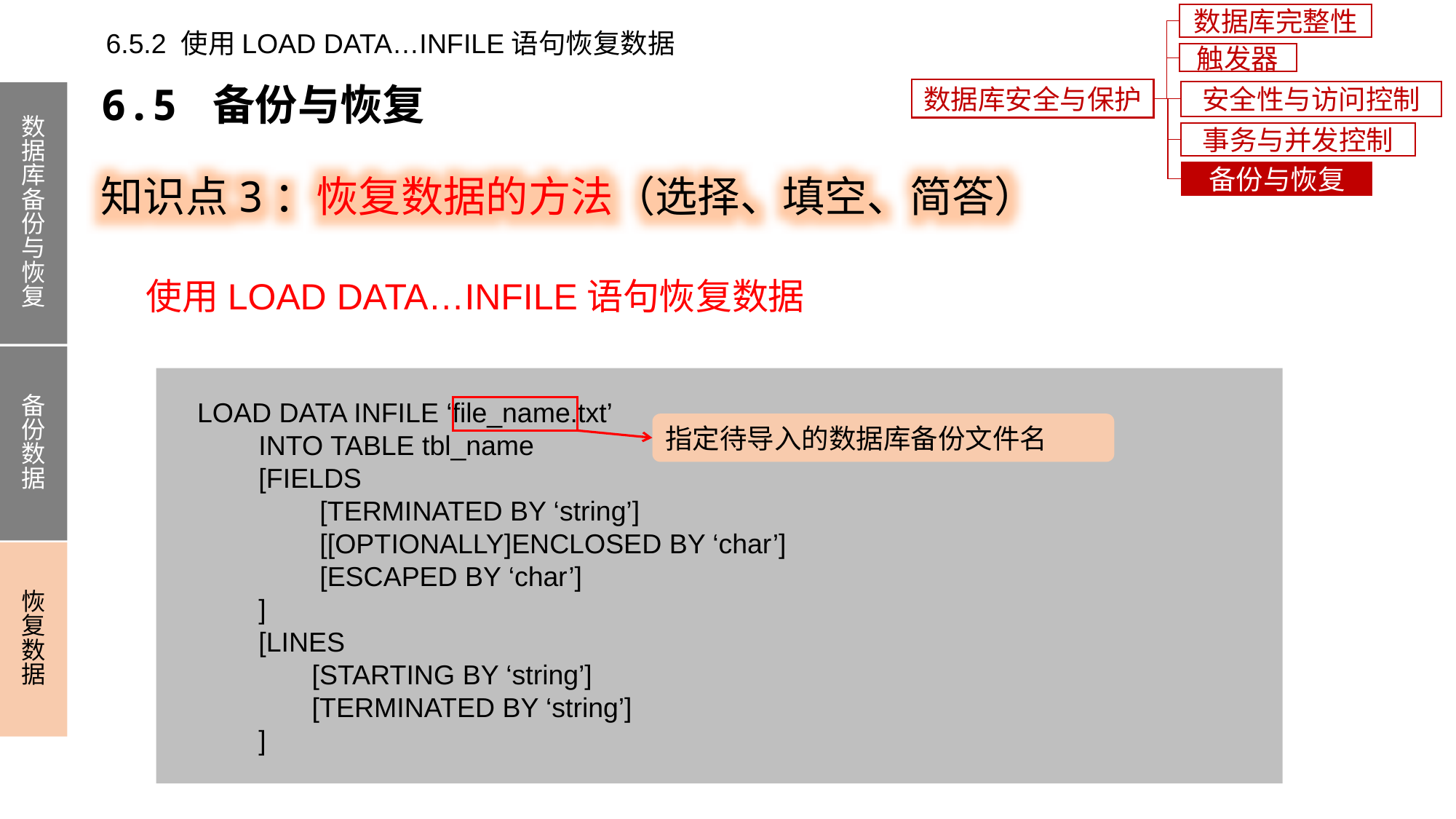

数据库完整性
6.5.2 使用LOAD DATA…INFILE语句恢复数据
触发器
6.5 备份与恢复
数据库安全与保护
安全性与访问控制
数据库备份与恢复
备份数据
恢复数据
事务与并发控制
知识点3：恢复数据的方法（选择、填空、简答）
备份与恢复
使用LOAD DATA…INFILE语句恢复数据
    LOAD DATA INFILE ‘file_name.txt’
            INTO TABLE tbl_name
            [FIELDS
                    [TERMINATED BY ‘string’]
                    [[OPTIONALLY]ENCLOSED BY ‘char’]
                    [ESCAPED BY ‘char’]
            ]
            [LINES
                   [STARTING BY ‘string’]
                   [TERMINATED BY ‘string’]
            ]

指定待导入的数据库备份文件名